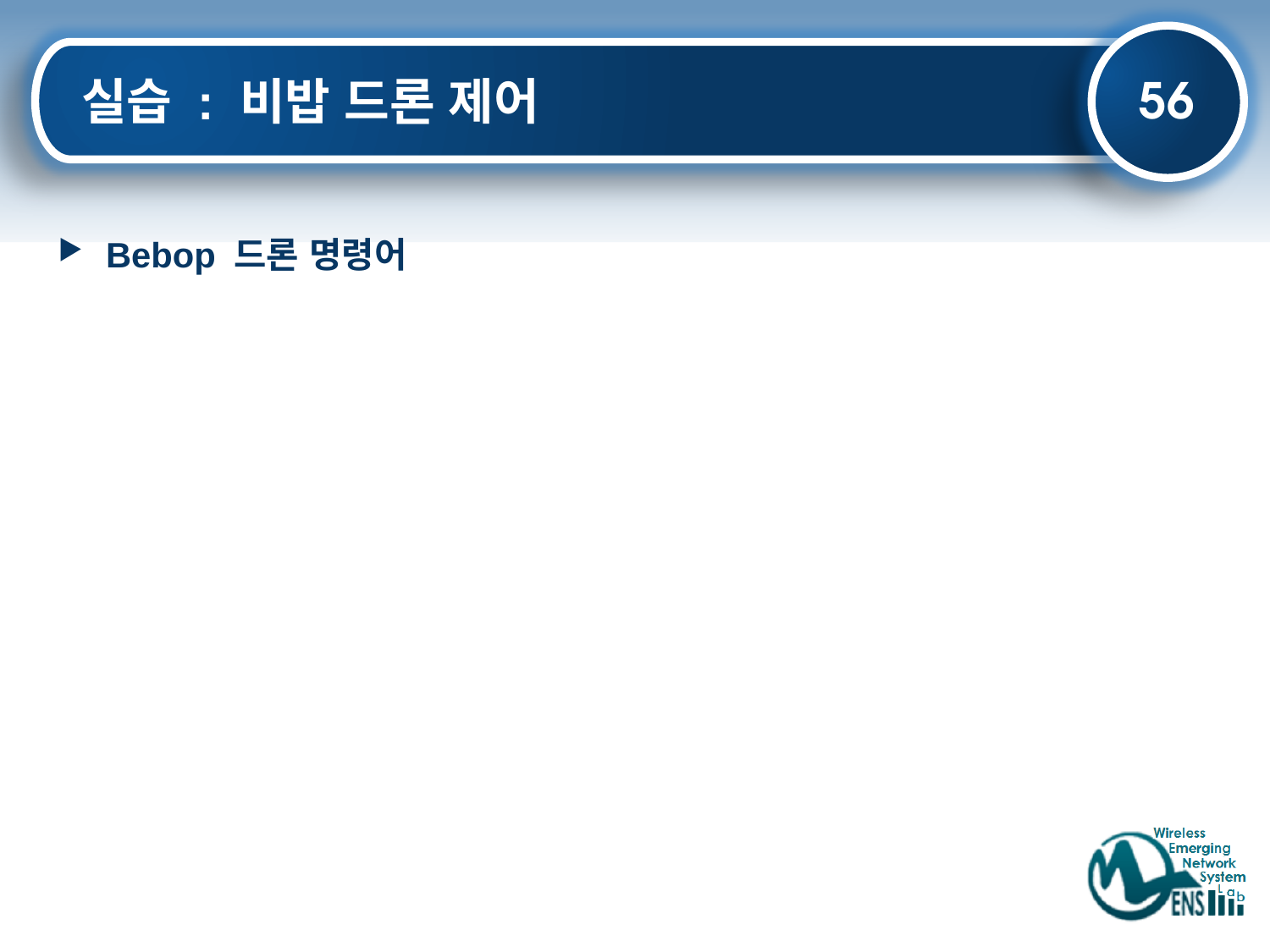

56
# 실습 : 비밥 드론 제어
Bebop 드론 명령어